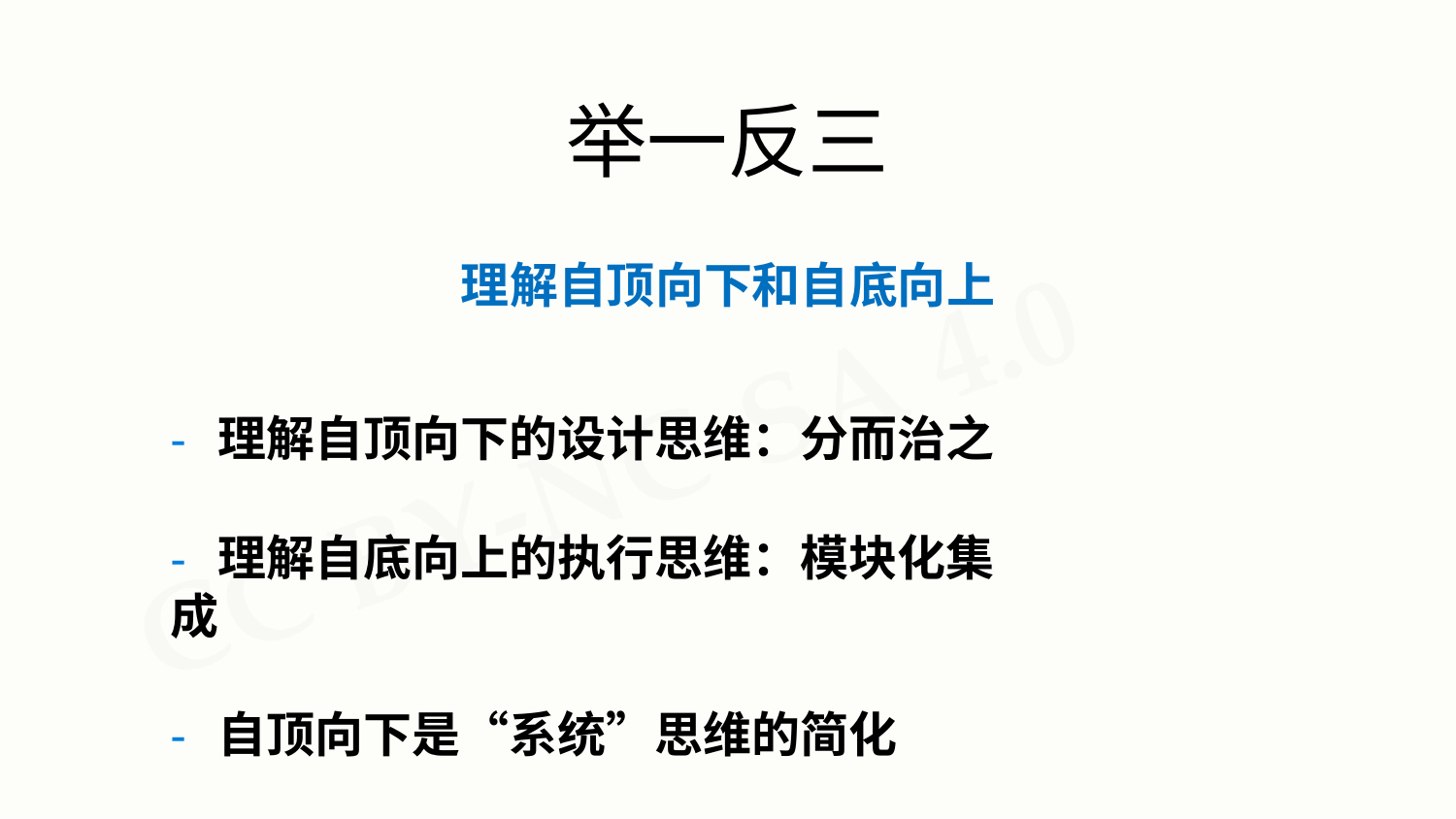

# 举一反三
理解自顶向下和自底向上

- 理解自顶向下的设计思维：分而治之

- 理解自底向上的执行思维：模块化集成

- 自顶向下是“系统”思维的简化